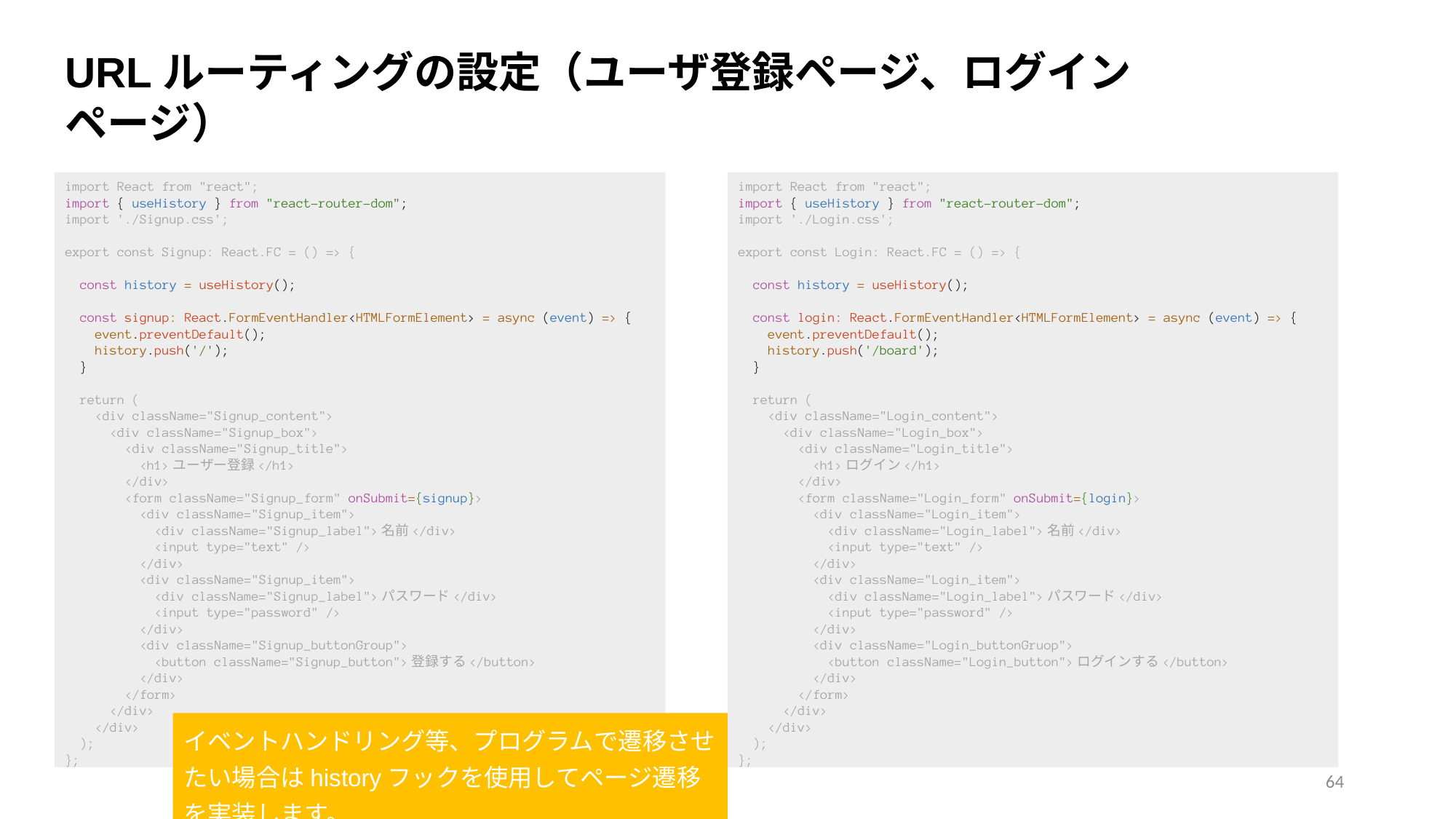

URLルーティングの設定（ユーザ登録ページ、ログインページ）

Signup.tsx　　　　　　　　　　　　　　　Login.tsx
import React from "react";
import { useHistory } from "react-router-dom";
import './Signup.css';
export const Signup: React.FC = () => {
  const history = useHistory();
  const signup: React.FormEventHandler<HTMLFormElement> = async (event) => {
    event.preventDefault();
    history.push('/');
  }
  return (
    <div className="Signup_content">
      <div className="Signup_box">
        <div className="Signup_title">
          <h1>ユーザー登録</h1>
        </div>
        <form className="Signup_form" onSubmit={signup}>
          <div className="Signup_item">
            <div className="Signup_label">名前</div>
            <input type="text" />
          </div>
          <div className="Signup_item">
            <div className="Signup_label">パスワード</div>
            <input type="password" />
          </div>
          <div className="Signup_buttonGroup">
            <button className="Signup_button">登録する</button>
          </div>
        </form>
      </div>
    </div>
  );
};
import React from "react";
import { useHistory } from "react-router-dom";
import './Login.css';
export const Login: React.FC = () => {
  const history = useHistory();
  const login: React.FormEventHandler<HTMLFormElement> = async (event) => {
    event.preventDefault();
    history.push('/board');
  }
  return (
    <div className="Login_content">
      <div className="Login_box">
        <div className="Login_title">
          <h1>ログイン</h1>
        </div>
        <form className="Login_form" onSubmit={login}>
          <div className="Login_item">
            <div className="Login_label">名前</div>
            <input type="text" />
          </div>
          <div className="Login_item">
            <div className="Login_label">パスワード</div>
            <input type="password" />
          </div>
          <div className="Login_buttonGruop">
            <button className="Login_button">ログインする</button>
          </div>
        </form>
      </div>
    </div>
  );
};
イベントハンドリング等、プログラムで遷移させたい場合はhistoryフックを使用してページ遷移を実装します。
64